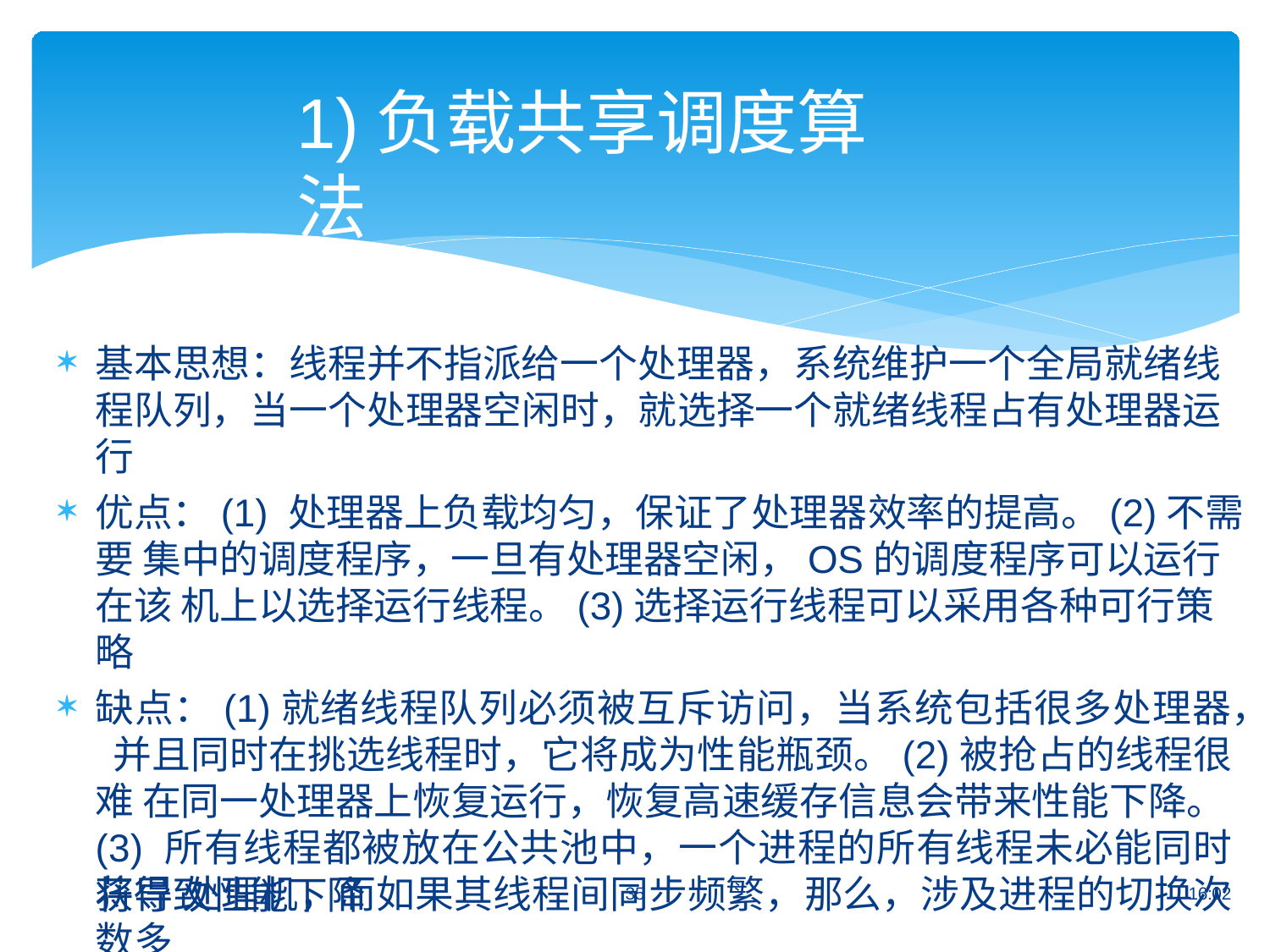

# 1)负载共享调度算法

基本思想：线程并不指派给一个处理器，系统维护一个全局就绪线 程队列，当一个处理器空闲时，就选择一个就绪线程占有处理器运 行
优点：(1) 处理器上负载均匀，保证了处理器效率的提高。(2)不需要 集中的调度程序，一旦有处理器空闲，OS的调度程序可以运行在该 机上以选择运行线程。(3)选择运行线程可以采用各种可行策略
缺点：(1)就绪线程队列必须被互斥访问，当系统包括很多处理器，  并且同时在挑选线程时，它将成为性能瓶颈。(2)被抢占的线程很难 在同一处理器上恢复运行，恢复高速缓存信息会带来性能下降。(3) 所有线程都被放在公共池中，一个进程的所有线程未必能同时获得 处理机，而如果其线程间同步频繁，那么，涉及进程的切换次数多
将导致性能下降
35	16:02